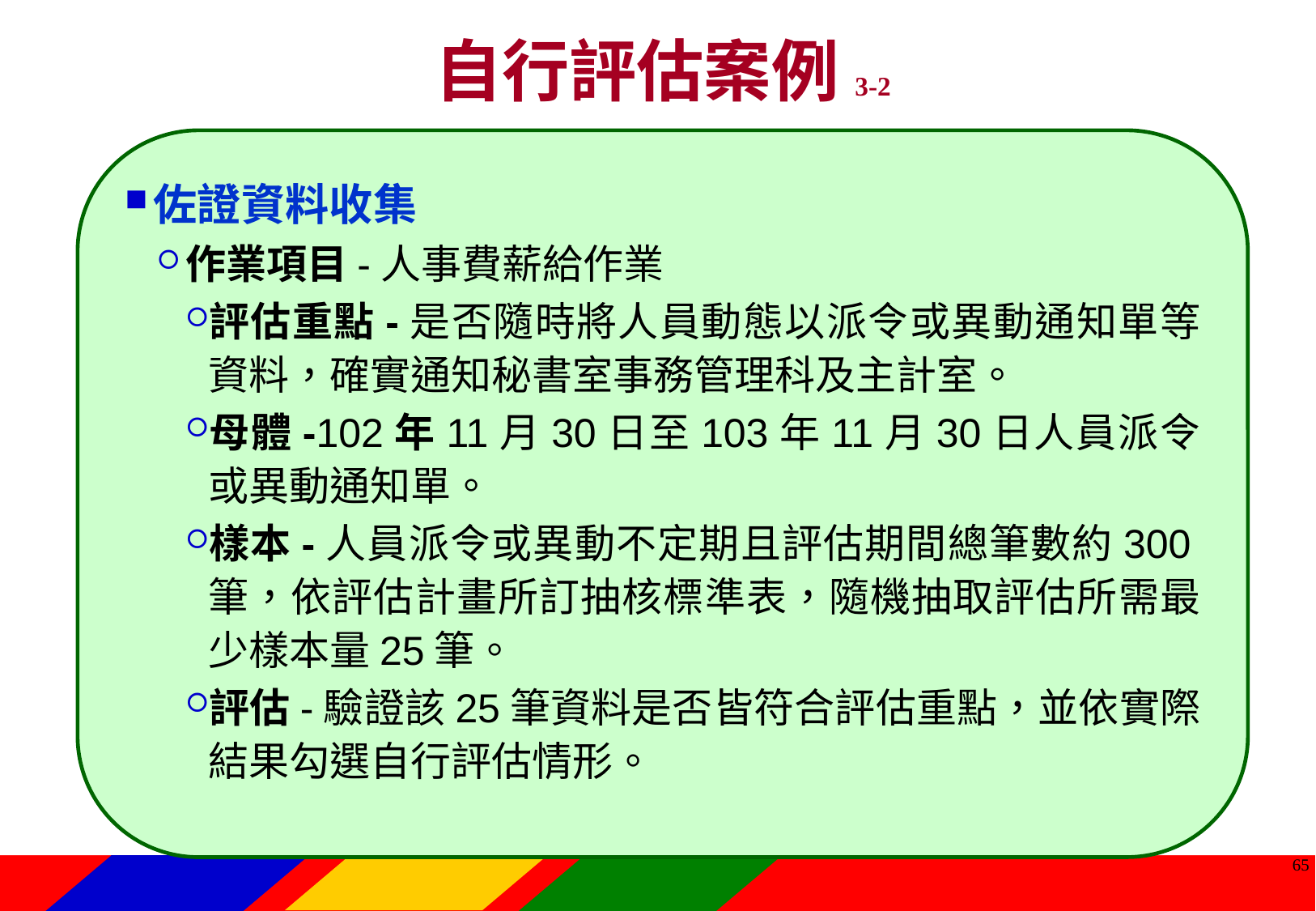

自行評估案例3-2

佐證資料收集
作業項目-人事費薪給作業
評估重點-是否隨時將人員動態以派令或異動通知單等資料，確實通知秘書室事務管理科及主計室。
母體-102年11月30日至103年11月30日人員派令或異動通知單。
樣本-人員派令或異動不定期且評估期間總筆數約300筆，依評估計畫所訂抽核標準表，隨機抽取評估所需最少樣本量25筆。
評估-驗證該25筆資料是否皆符合評估重點，並依實際結果勾選自行評估情形。
65